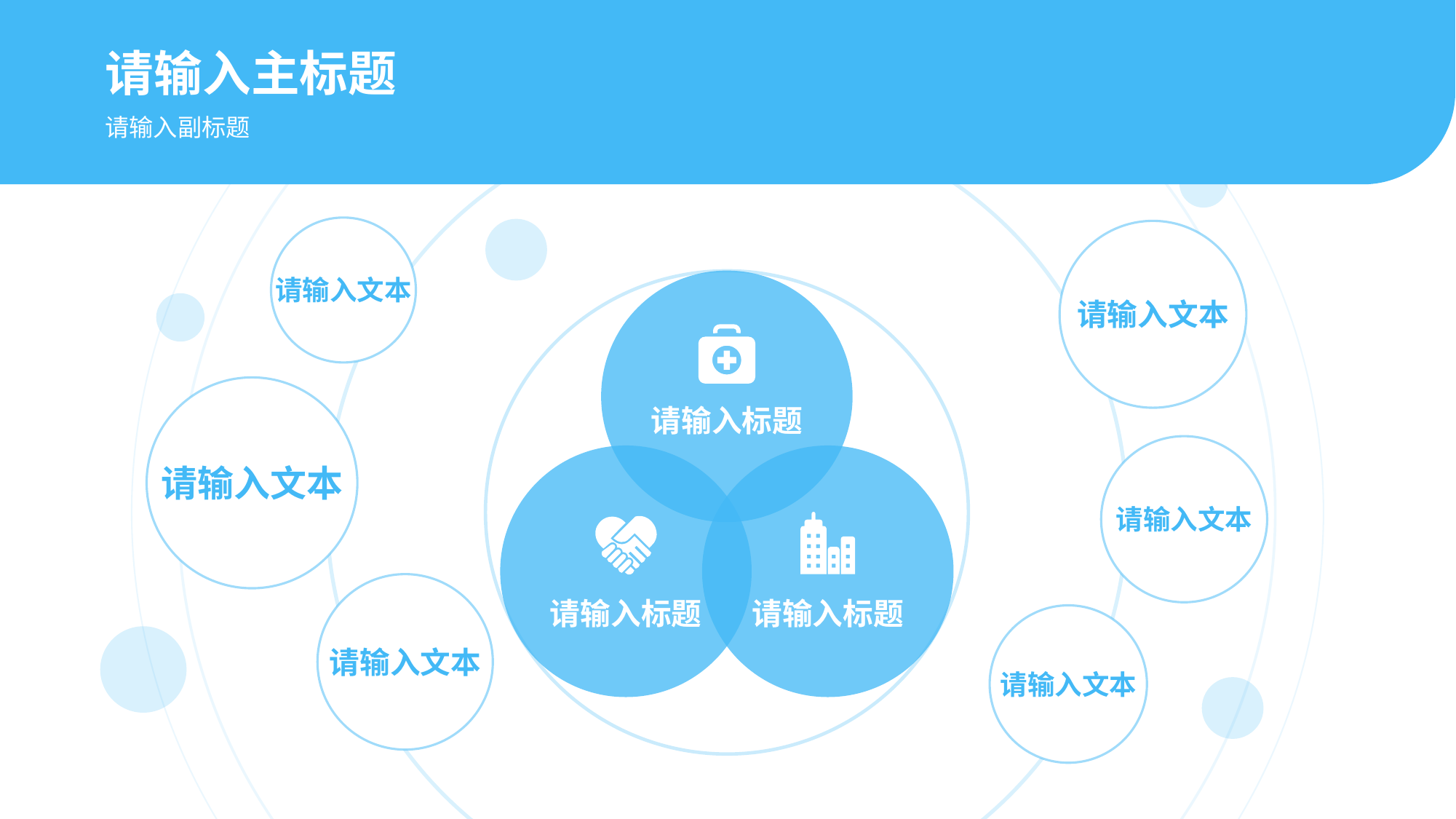

请输入主标题
请输入副标题

请输入文本

请输入文本

请输入标题

请输入文本
请输入文本

请输入标题
请输入标题

请输入文本
请输入文本